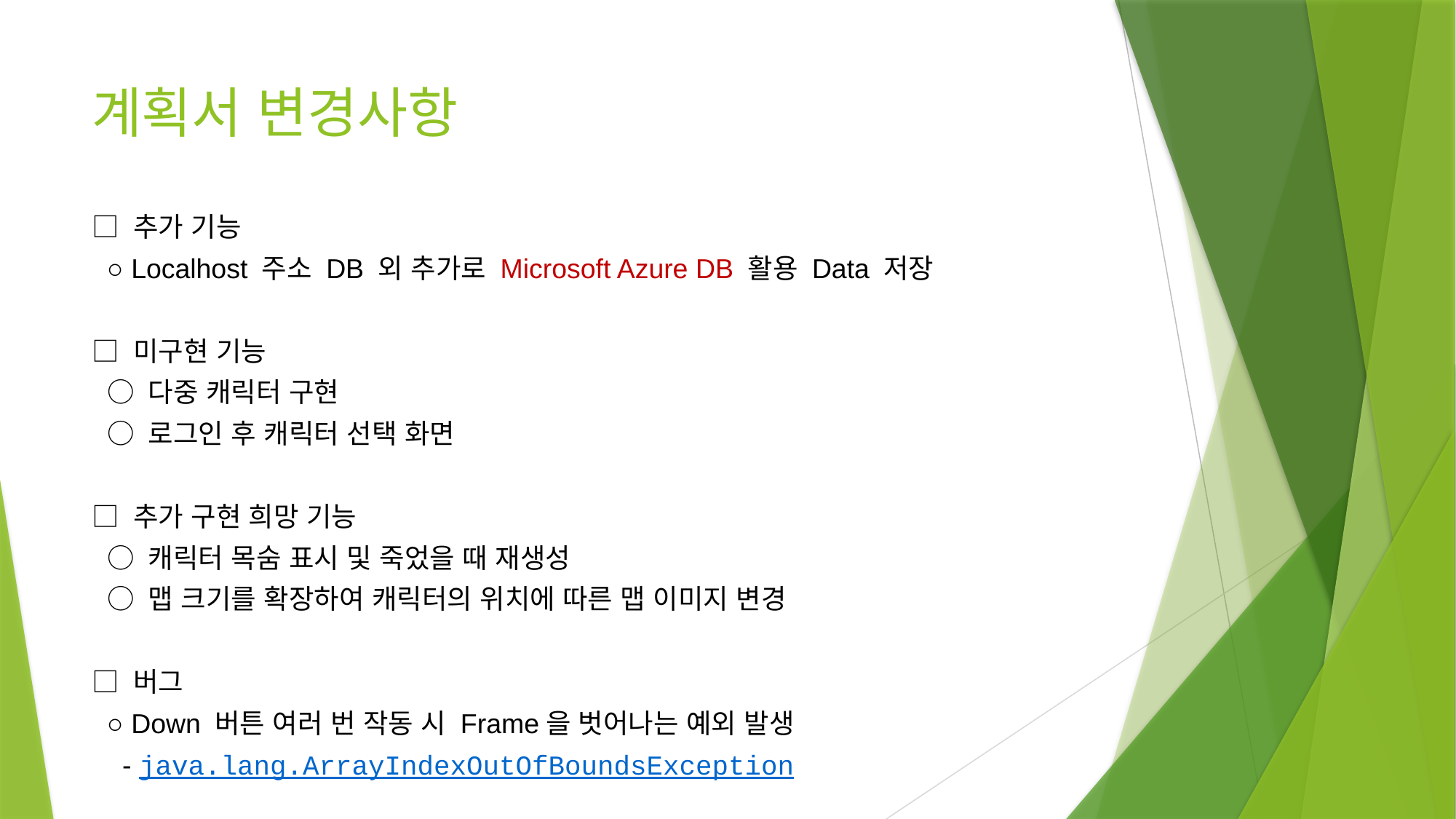

# 계획서 변경사항
□ 추가 기능
  ○ Localhost 주소 DB 외 추가로 Microsoft Azure DB 활용 Data 저장

□ 미구현 기능
  ○ 다중 캐릭터 구현
  ○ 로그인 후 캐릭터 선택 화면

□ 추가 구현 희망 기능
  ○ 캐릭터 목숨 표시 및 죽었을 때 재생성
  ○ 맵 크기를 확장하여 캐릭터의 위치에 따른 맵 이미지 변경

□ 버그
  ○ Down 버튼 여러 번 작동 시 Frame을 벗어나는 예외 발생
    - java.lang.ArrayIndexOutOfBoundsException